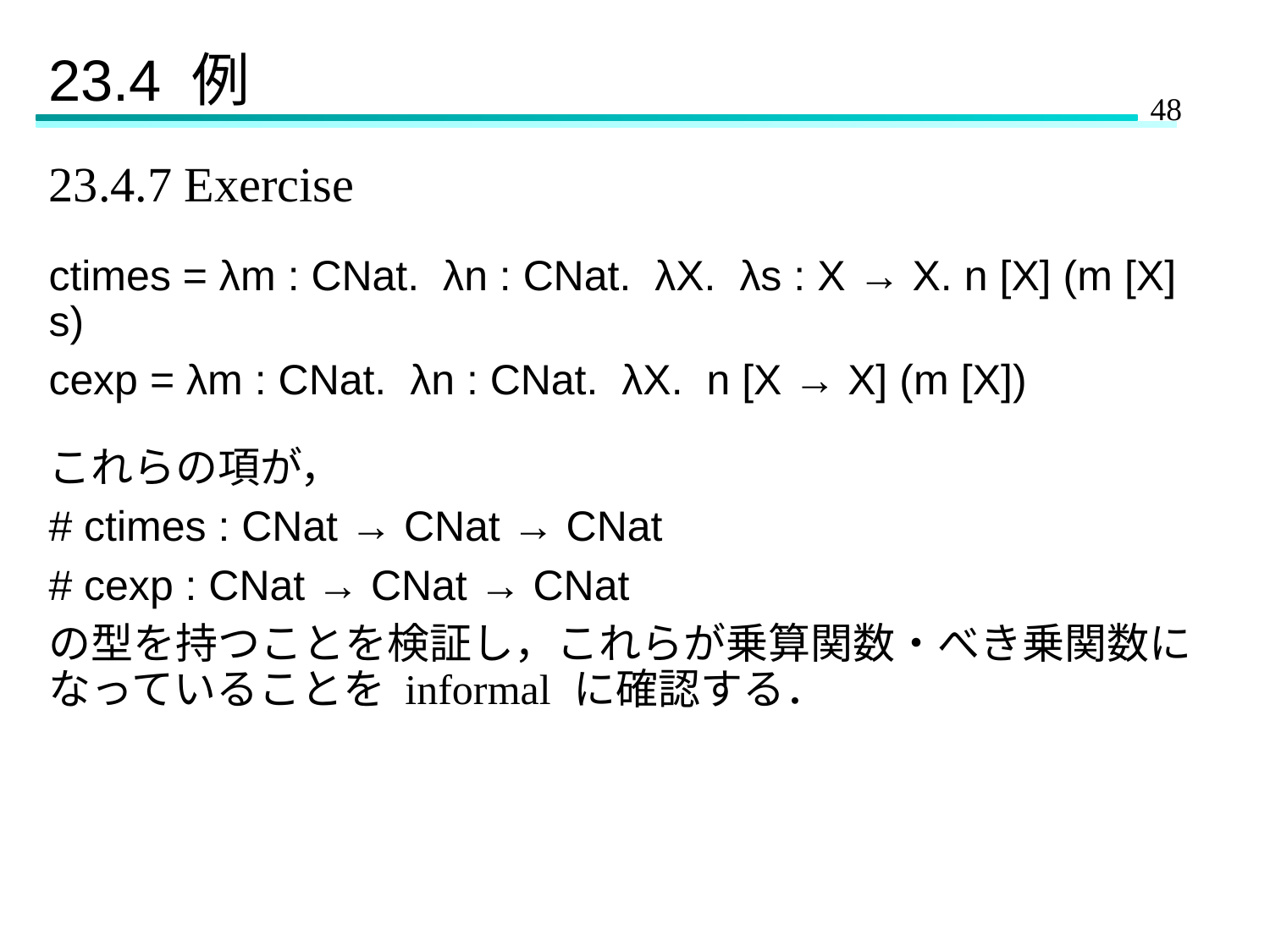

# 23.4 例
23.4.7 Exercise

ctimes = λm : CNat.  λn : CNat.  λX.  λs : X → X. n [X] (m [X] s)
cexp = λm : CNat.  λn : CNat.  λX.  n [X → X] (m [X])

これらの項が，
# ctimes : CNat → CNat → CNat
# cexp : CNat → CNat → CNat
の型を持つことを検証し，これらが乗算関数・べき乗関数になっていることを informal に確認する．